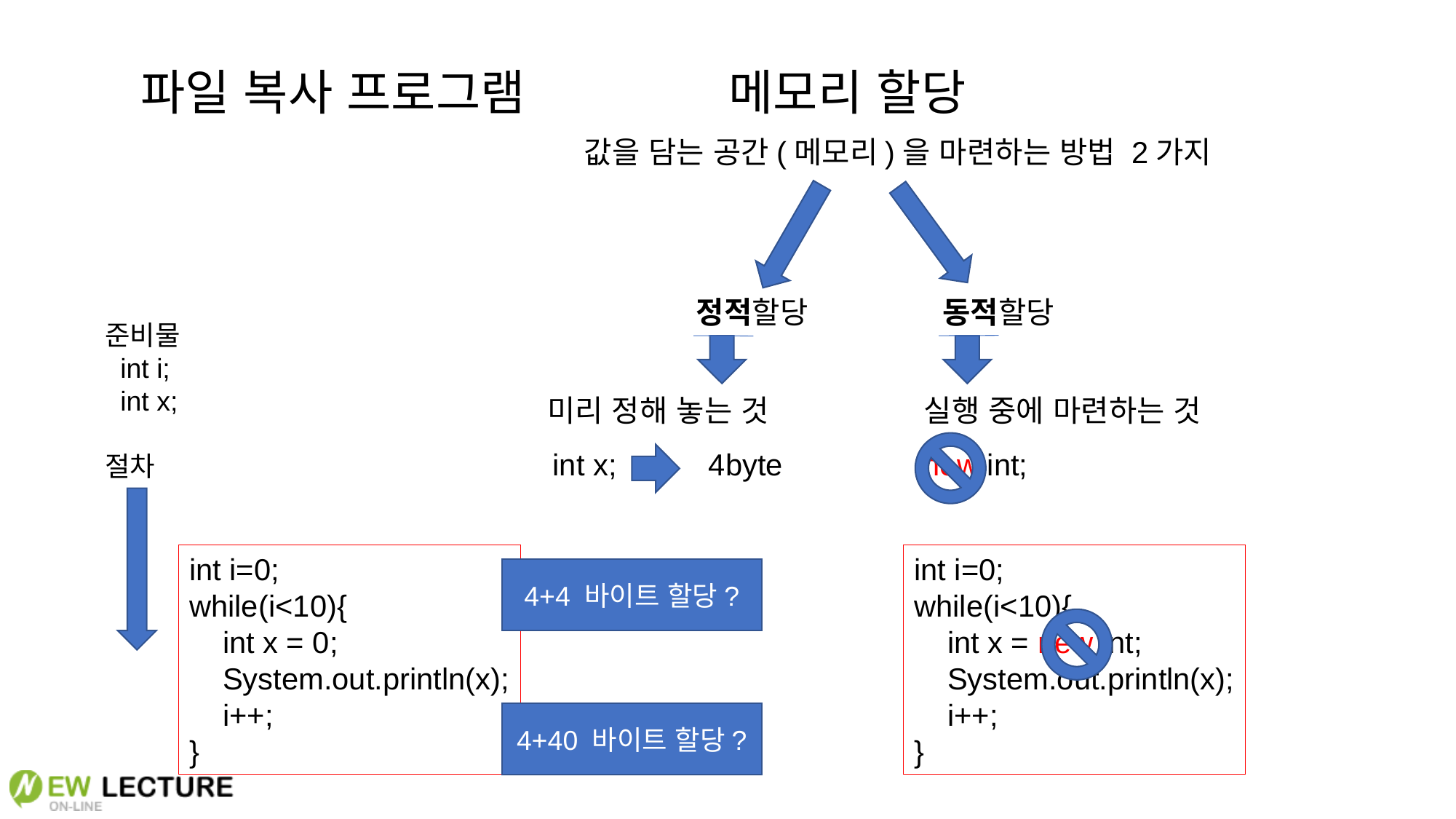

파일 복사 프로그램
메모리 할당
값을 담는 공간(메모리)을 마련하는 방법 2가지

정적할당
동적할당
준비물
  int i;
  int x;

절차

미리 정해 놓는 것
실행 중에 마련하는 것

int x;
4byte
new int;

int i=0;
while(i<10){
    int x = 0;
    System.out.println(x);
    i++;
}
int i=0;
while(i<10){
    int x = new int;
    System.out.println(x);
    i++;
}
4+4 바이트 할당?

4+40 바이트 할당?